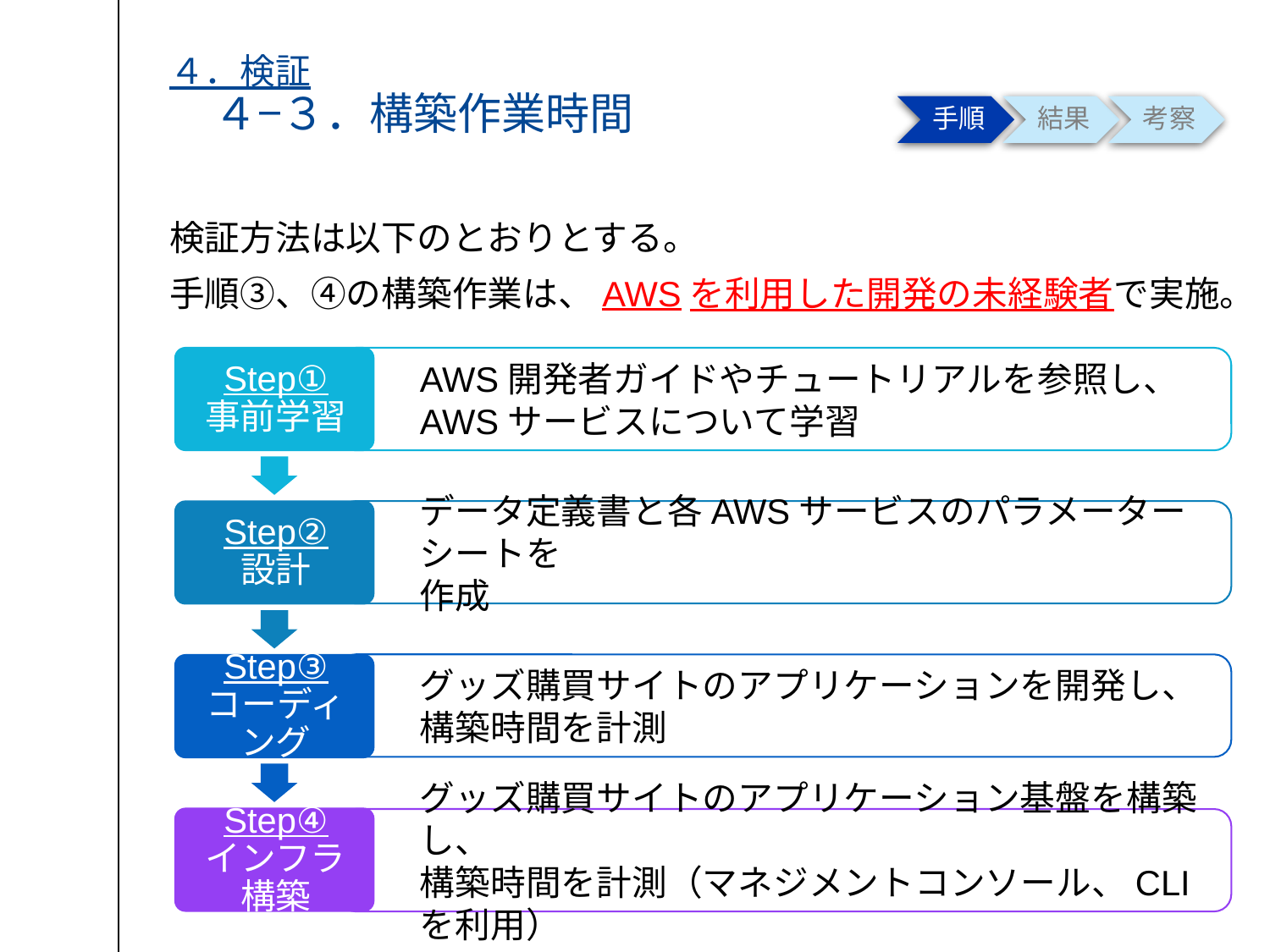

# ４．検証 　４−３．構築作業時間
手順
結果
考察
検証方法は以下のとおりとする。
手順③、④の構築作業は、AWSを利用した開発の未経験者で実施。

Step①
事前学習

Step②
設計

Step③
コーディング

Step④
インフラ構築
AWS開発者ガイドやチュートリアルを参照し、
AWSサービスについて学習
データ定義書と各AWSサービスのパラメーターシートを
作成
グッズ購買サイトのアプリケーションを開発し、
構築時間を計測
グッズ購買サイトのアプリケーション基盤を構築し、
構築時間を計測（マネジメントコンソール、CLIを利用）